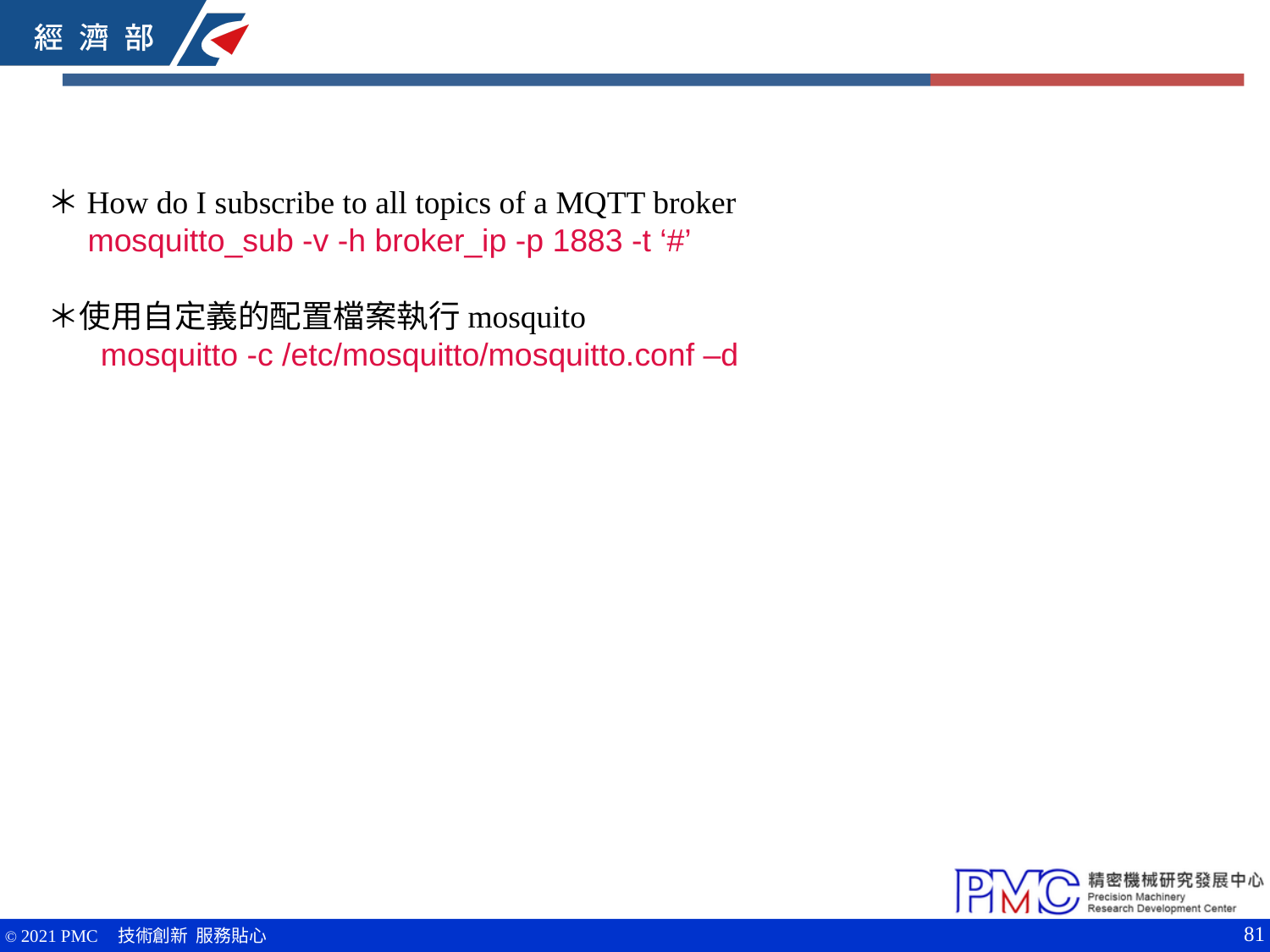

＊How do I subscribe to all topics of a MQTT broker
     mosquitto_sub -v -h broker_ip -p 1883 -t ‘#’

＊使用自定義的配置檔案執行mosquito
      mosquitto -c /etc/mosquitto/mosquitto.conf –d

81